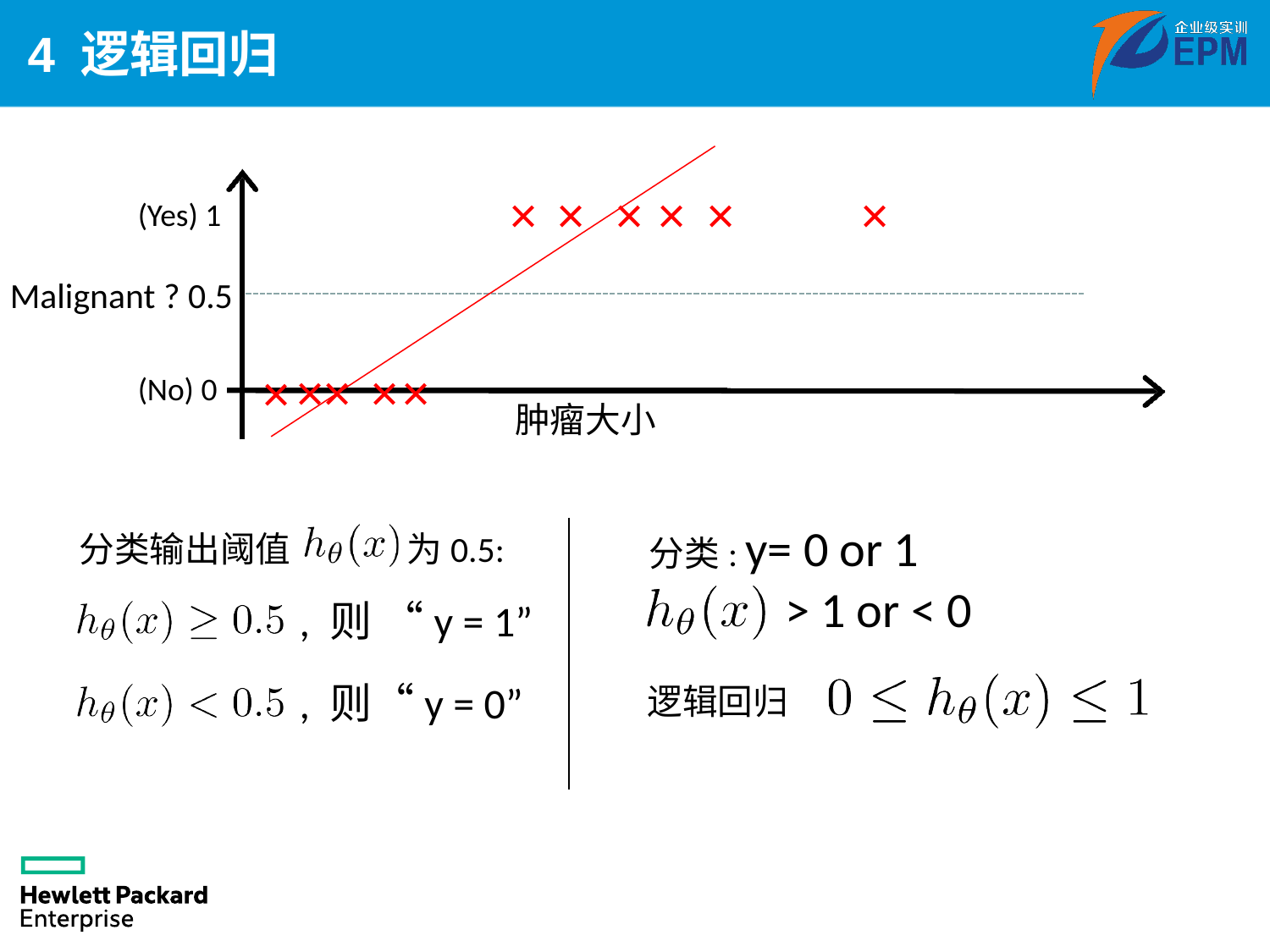

# 4 逻辑回归

×
×
×
×
×
×
(Yes) 1
Malignant ? 0.5
×
×
×
×
×
(No) 0

肿瘤大小
分类: y= 0 or 1
                 > 1 or < 0

逻辑回归

分类输出阈值               为0.5:

, 则 “y = 1”
, 则“y = 0”